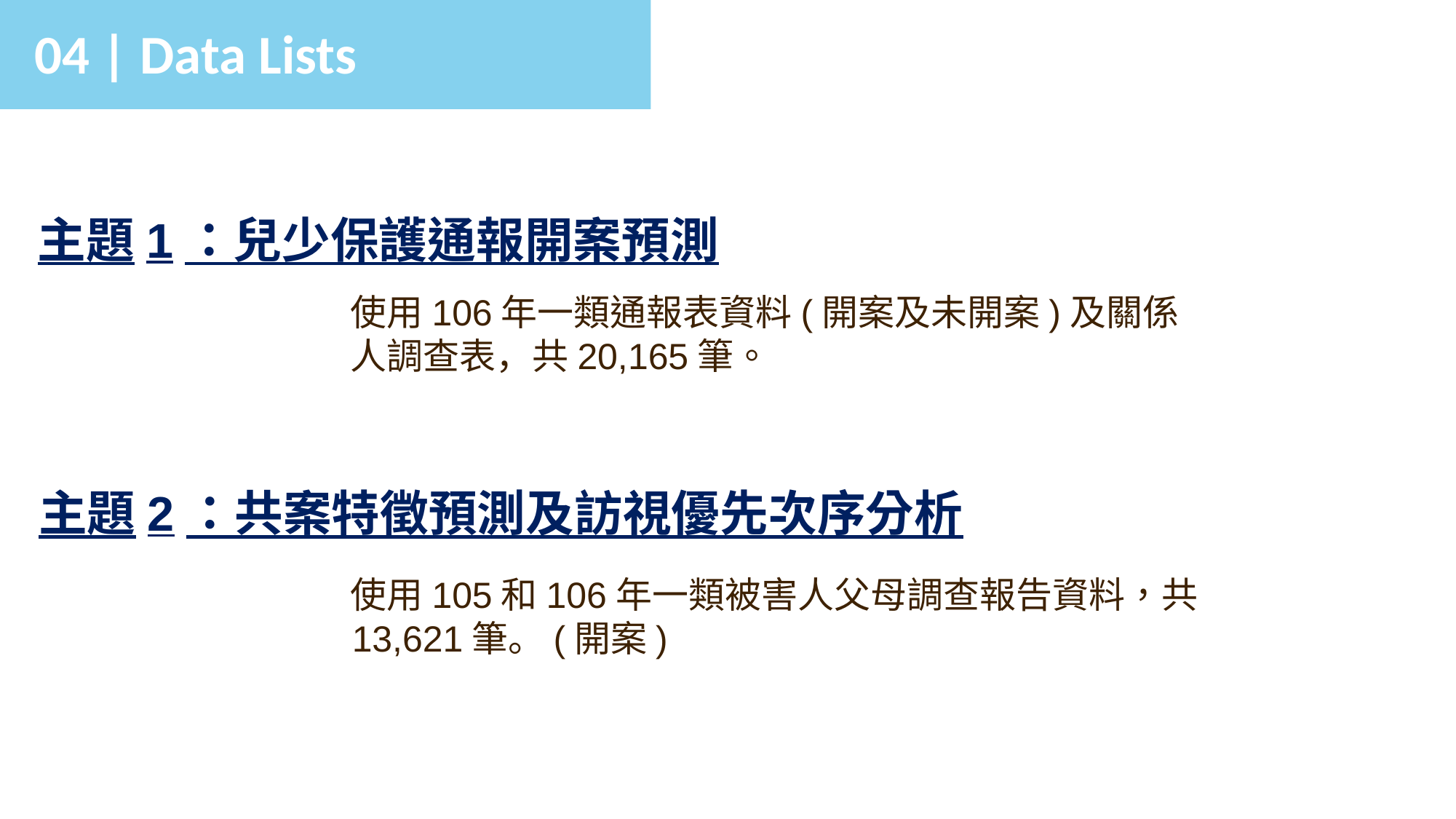

04 | Data Lists
主題1：兒少保護通報開案預測
使用106年一類通報表資料(開案及未開案)及關係人調查表，共20,165筆。
主題2：共案特徵預測及訪視優先次序分析
使用105和106年一類被害人父母調查報告資料，共13,621筆。(開案)